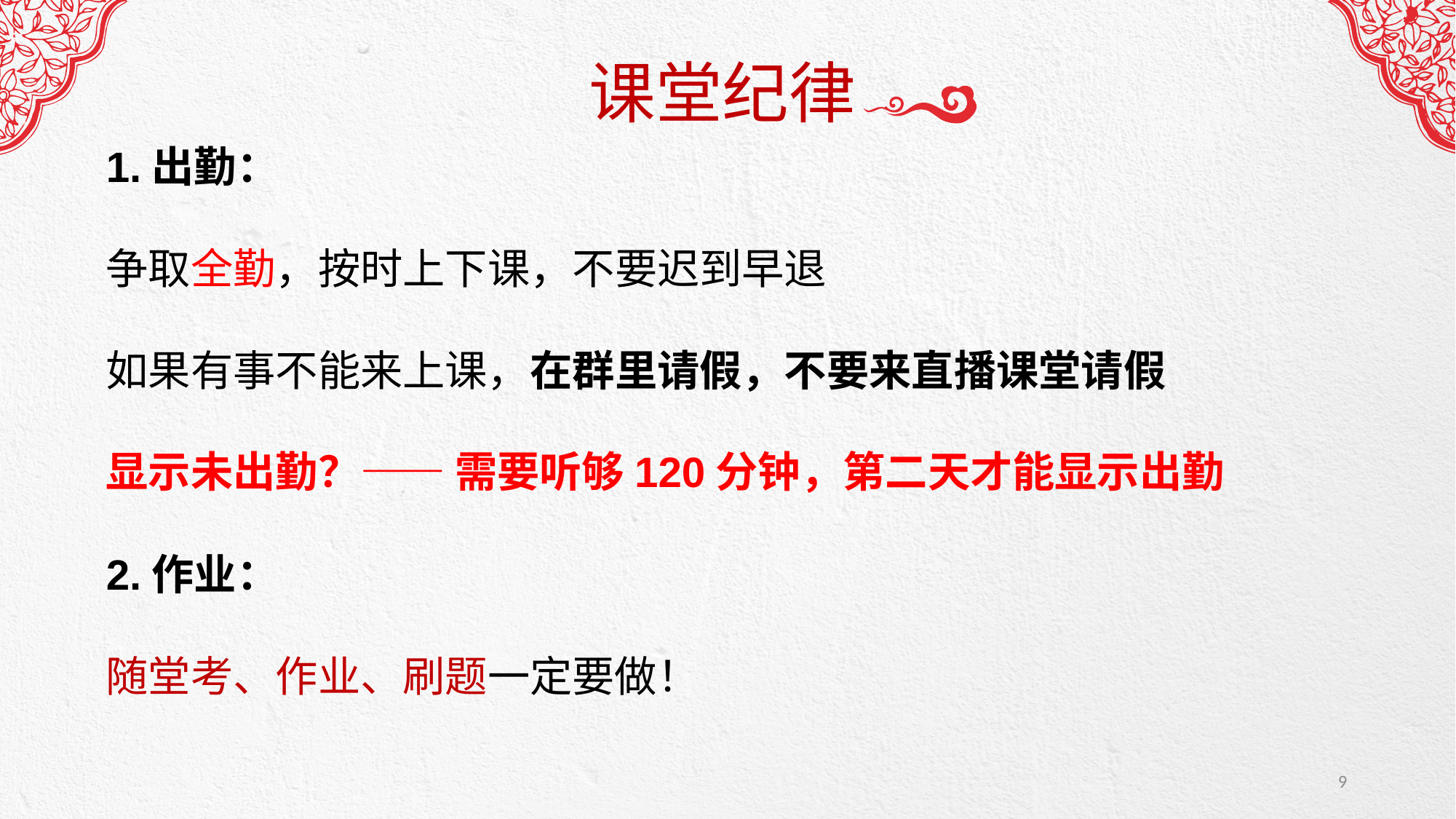

课堂纪律
1.出勤：
争取全勤，按时上下课，不要迟到早退
如果有事不能来上课，在群里请假，不要来直播课堂请假
显示未出勤？—— 需要听够120分钟，第二天才能显示出勤
2.作业：
随堂考、作业、刷题一定要做！

9